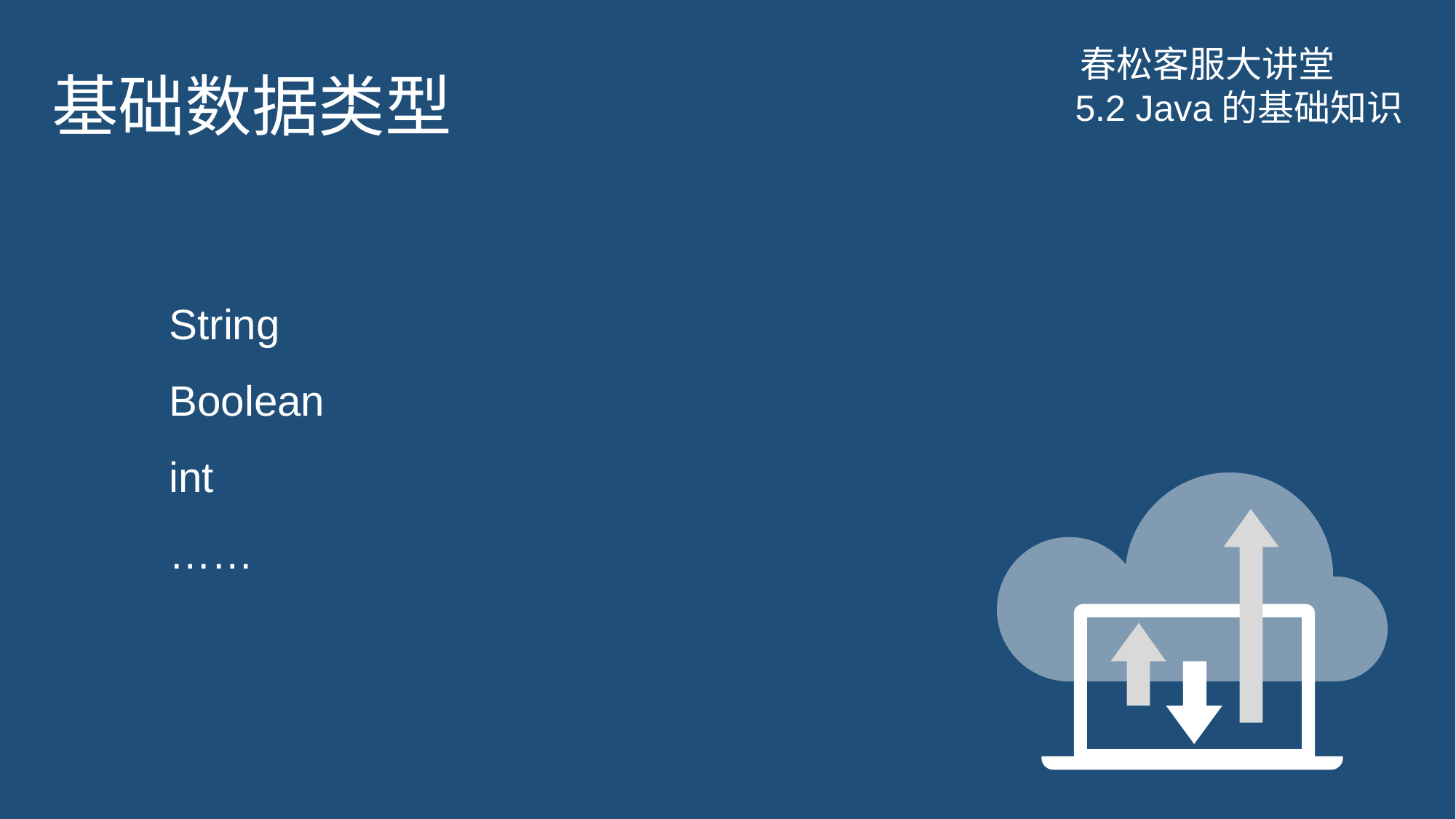

# 基础数据类型
春松客服大讲堂
5.2 Java的基础知识
String
Boolean
int
……